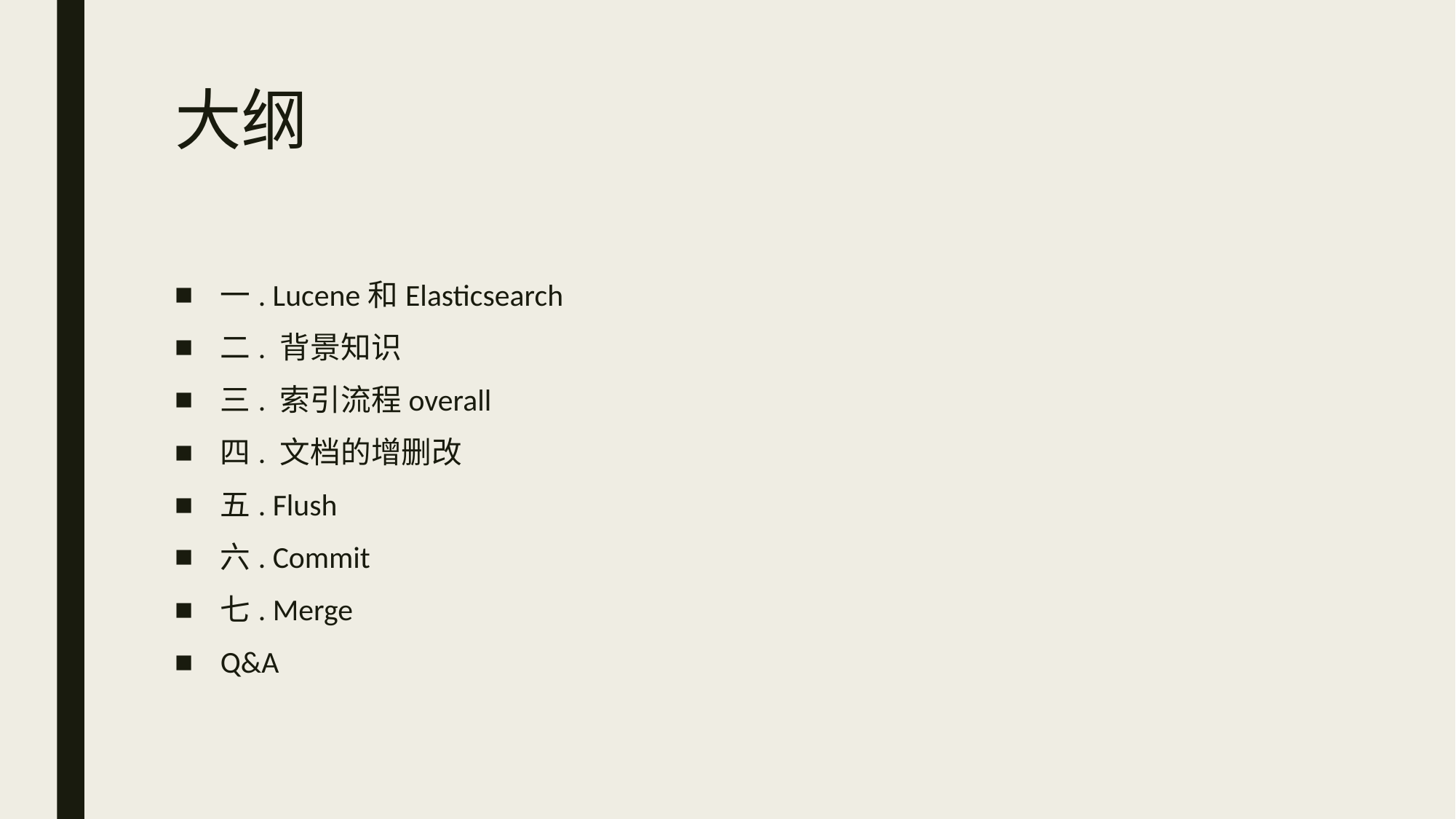

# 大纲
一. Lucene和Elasticsearch
二. 背景知识
三. 索引流程overall
四. 文档的增删改
五. Flush
六. Commit
七. Merge
Q&A